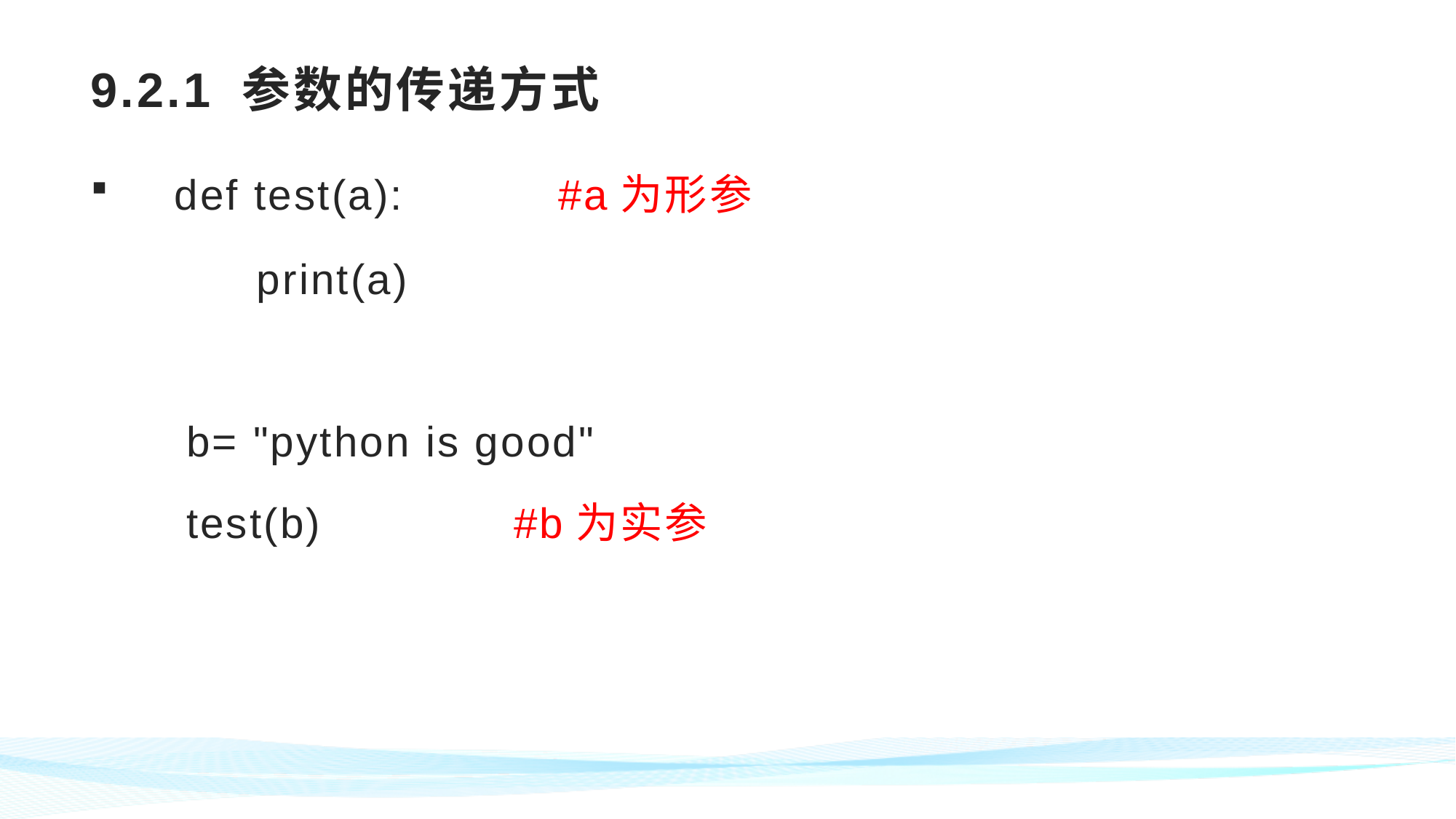

# 9.2.1 参数的传递方式
    def test(a):	        #a为形参
     print(a)

b= "python is good"
test(b)		#b为实参